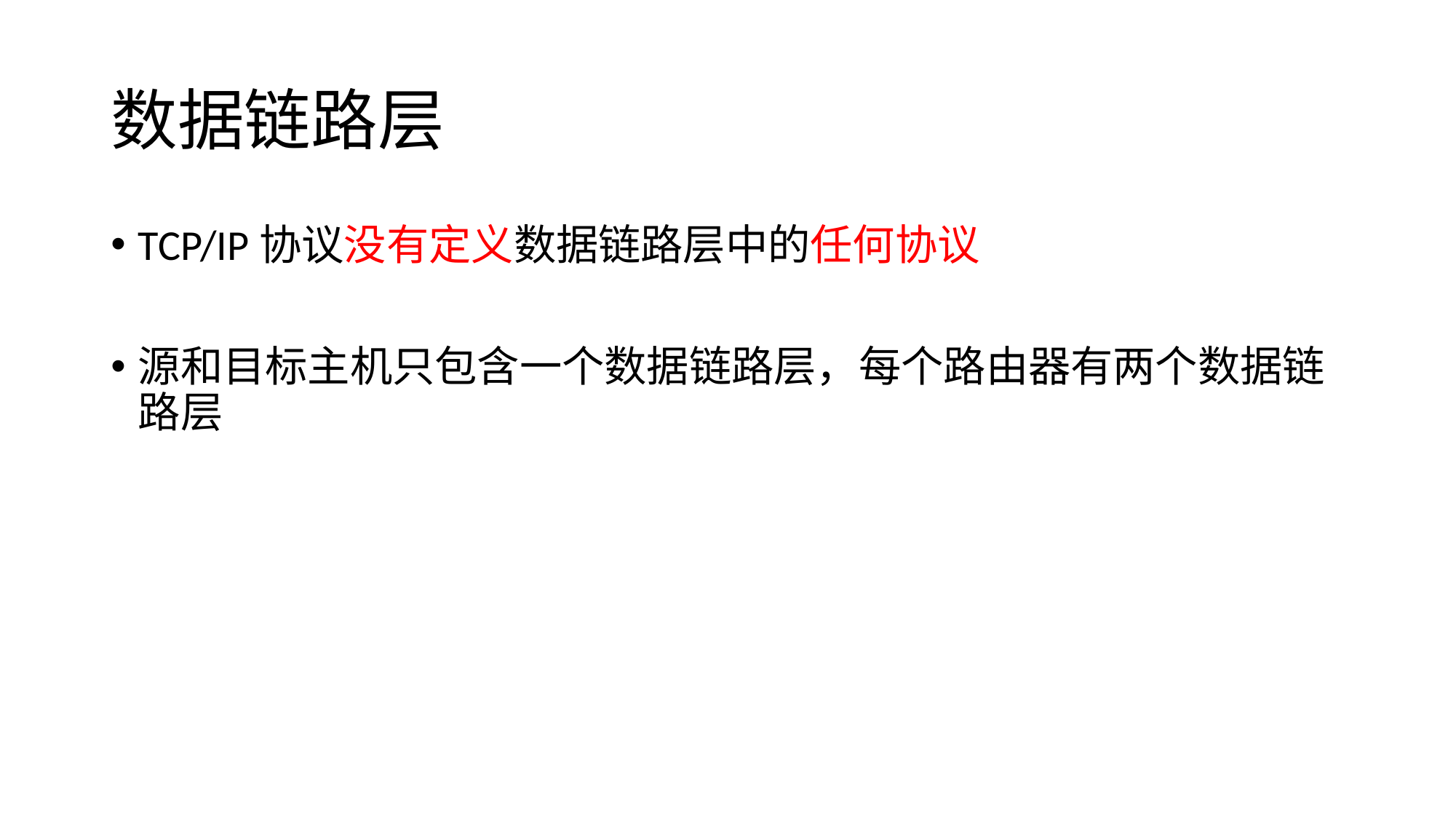

# 数据链路层
TCP/IP协议没有定义数据链路层中的任何协议

源和目标主机只包含一个数据链路层，每个路由器有两个数据链路层